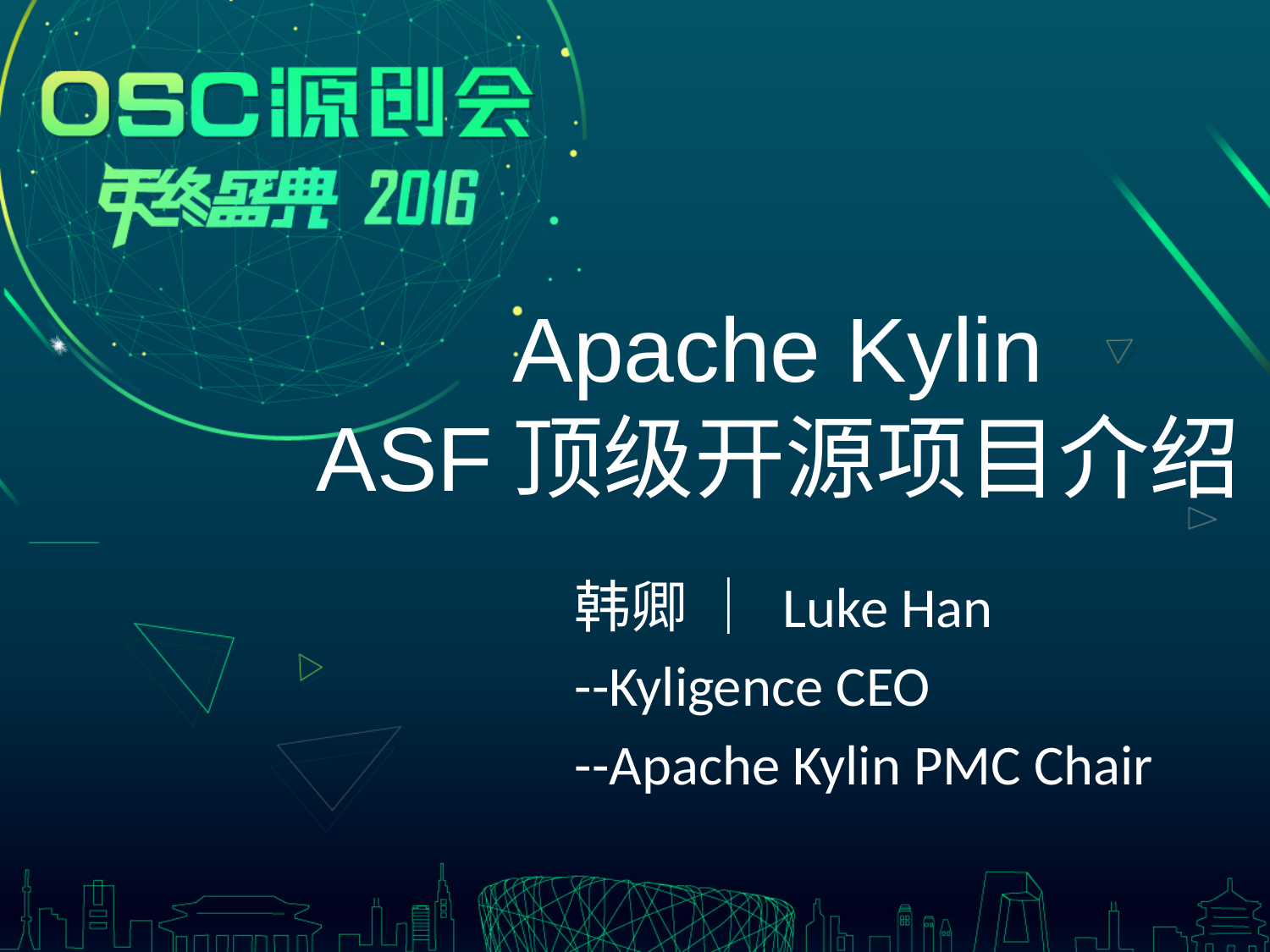

# Apache Kylin ASF顶级开源项目介绍
韩卿 ｜ Luke Han
--Kyligence CEO
--Apache Kylin PMC Chair